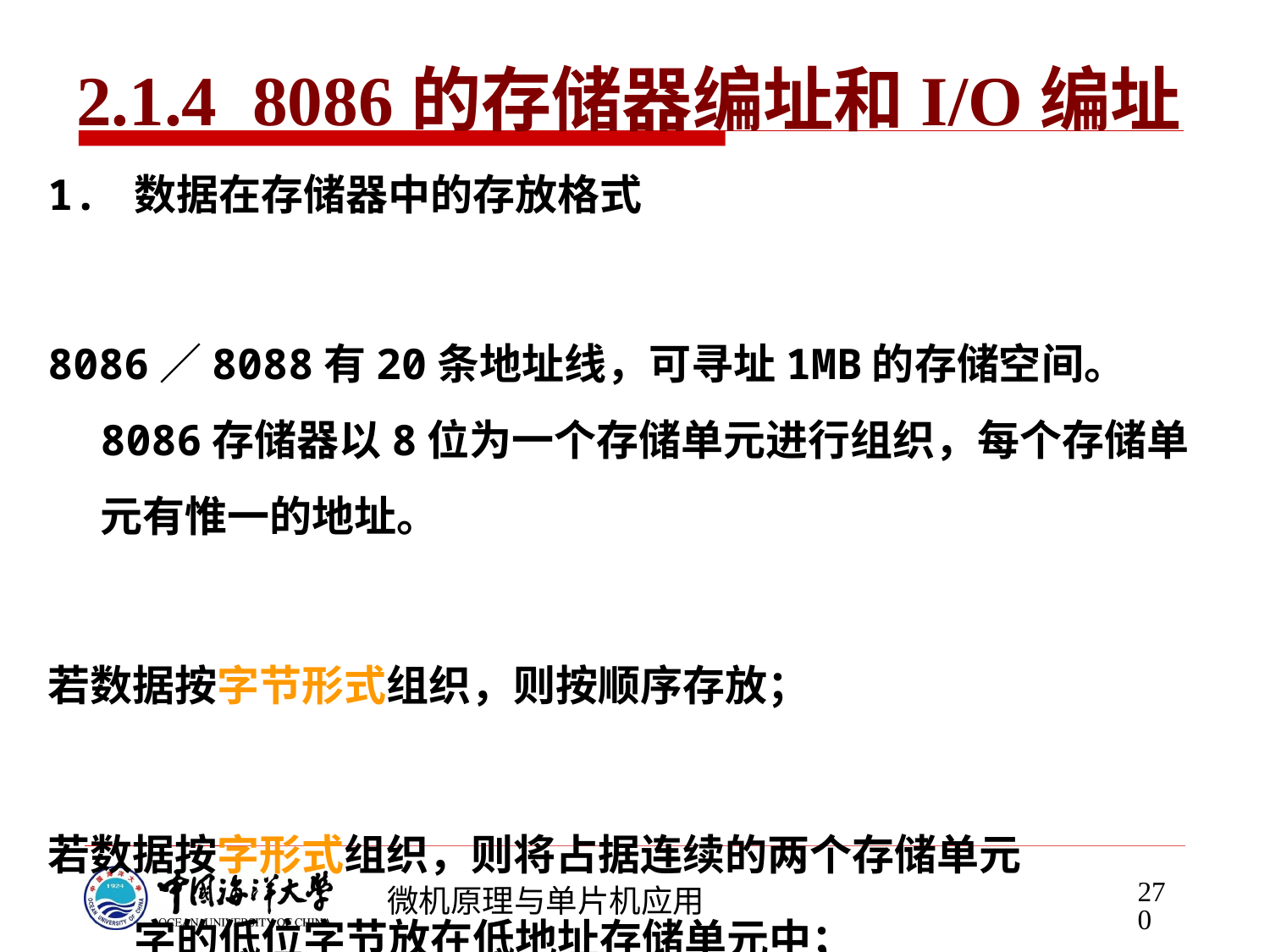

# 2.1.4  8086的存储器编址和I/O编址
1. 数据在存储器中的存放格式

8086／8088有20条地址线，可寻址1MB的存储空间。 8086存储器以8位为一个存储单元进行组织，每个存储单元有惟一的地址。

若数据按字节形式组织，则按顺序存放；

若数据按字形式组织，则将占据连续的两个存储单元
        字的低位字节放在低地址存储单元中；
        字的高位字节放在高地址存储单元中。
270